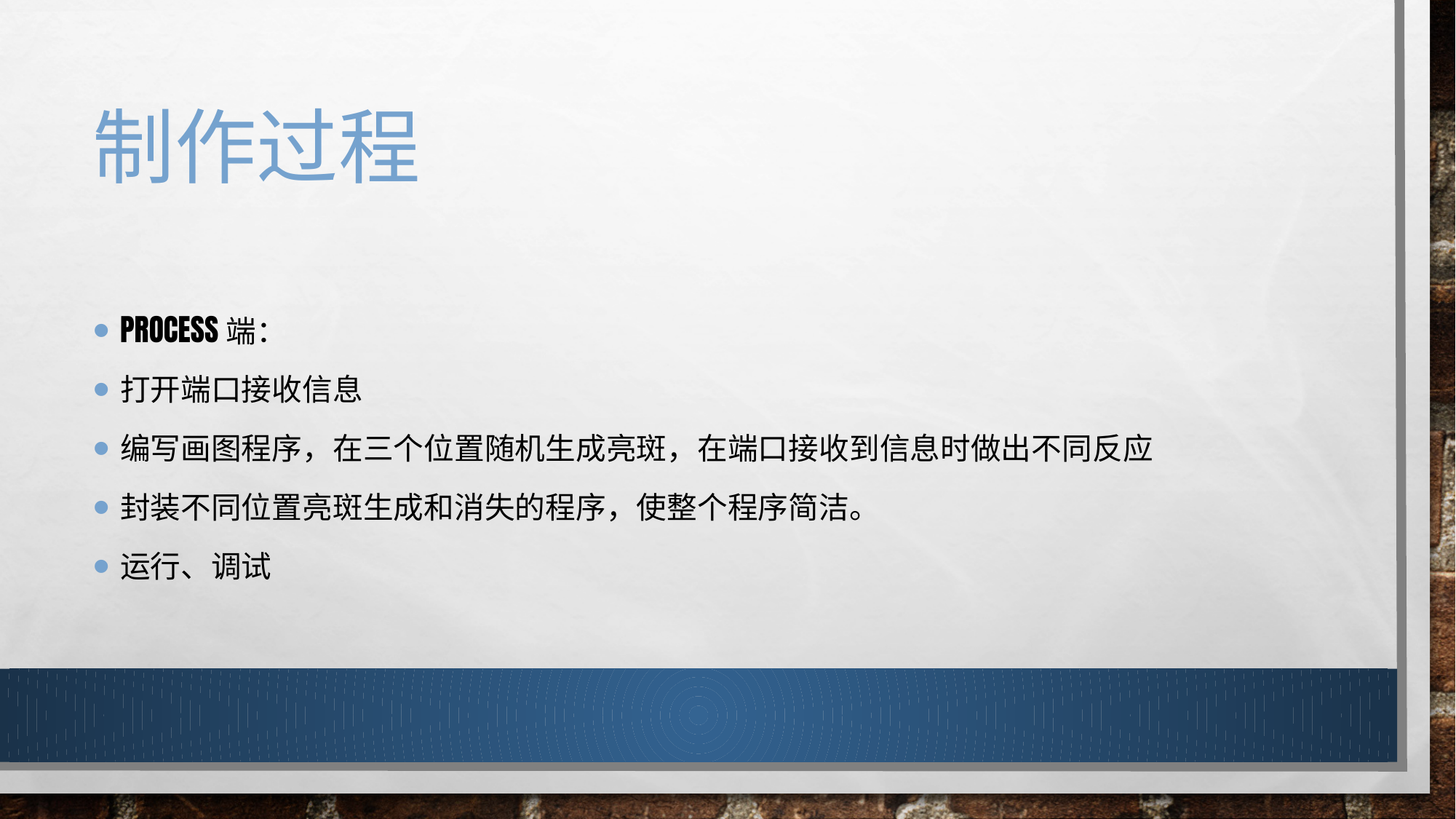

# 制作过程
Process端：
打开端口接收信息
编写画图程序，在三个位置随机生成亮斑，在端口接收到信息时做出不同反应
封装不同位置亮斑生成和消失的程序，使整个程序简洁。
运行、调试